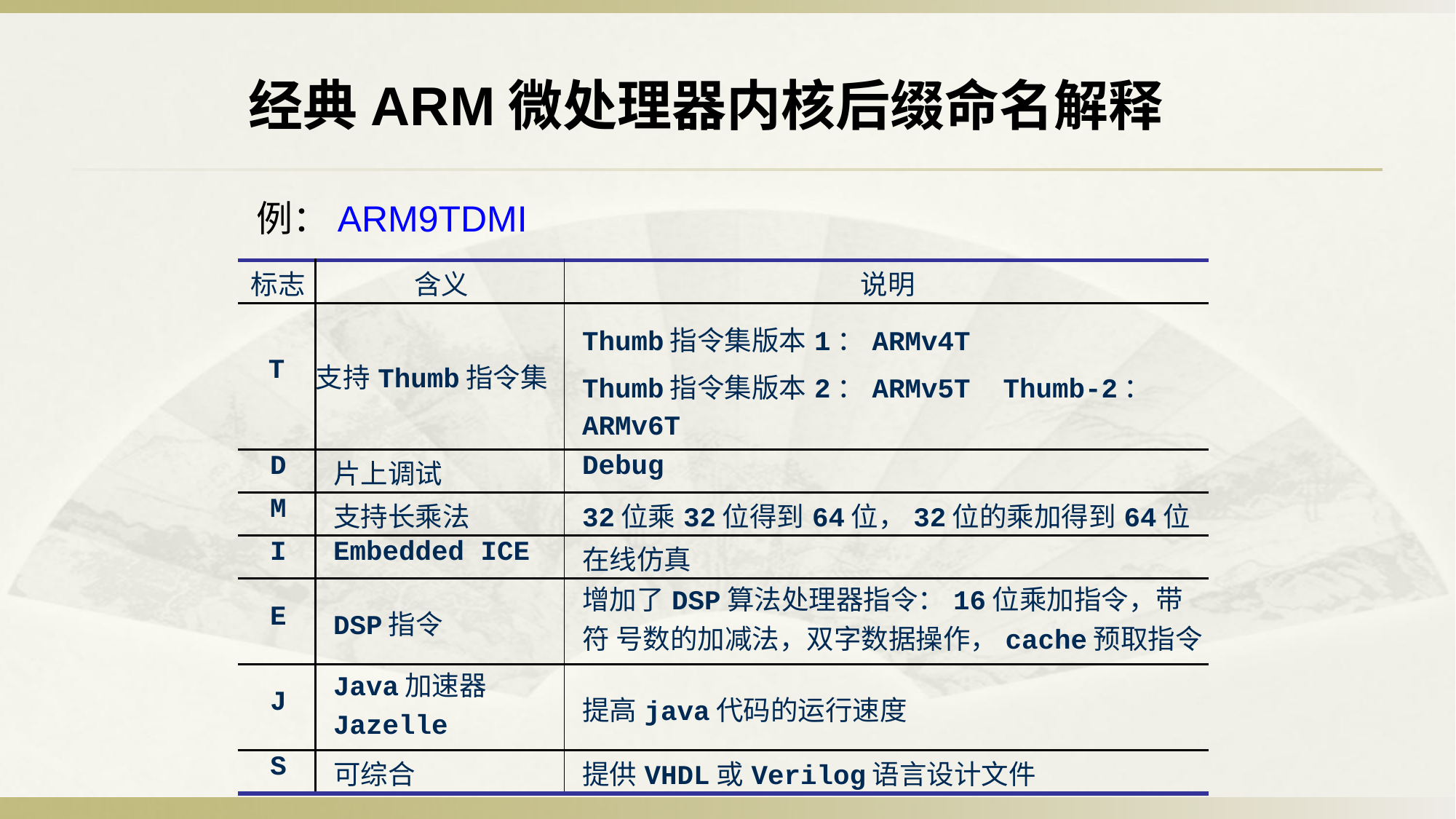

经典ARM微处理器内核后缀命名解释
例：ARM9TDMI

| 标志 | 含义 | 说明 |
| --- | --- | --- |
| T | 支持Thumb指令集 | Thumb指令集版本1：ARMv4T Thumb指令集版本2：ARMv5T Thumb-2：ARMv6T |
| D | 片上调试 | Debug |
| M | 支持长乘法 | 32位乘32位得到64位，32位的乘加得到64位 |
| I | Embedded ICE | 在线仿真 |
| E | DSP指令 | 增加了DSP算法处理器指令：16位乘加指令，带符 号数的加减法，双字数据操作，cache预取指令 |
| J | Java加速器 Jazelle | 提高java代码的运行速度 |
| S | 可综合 | 提供VHDL或Verilog语言设计文件 |